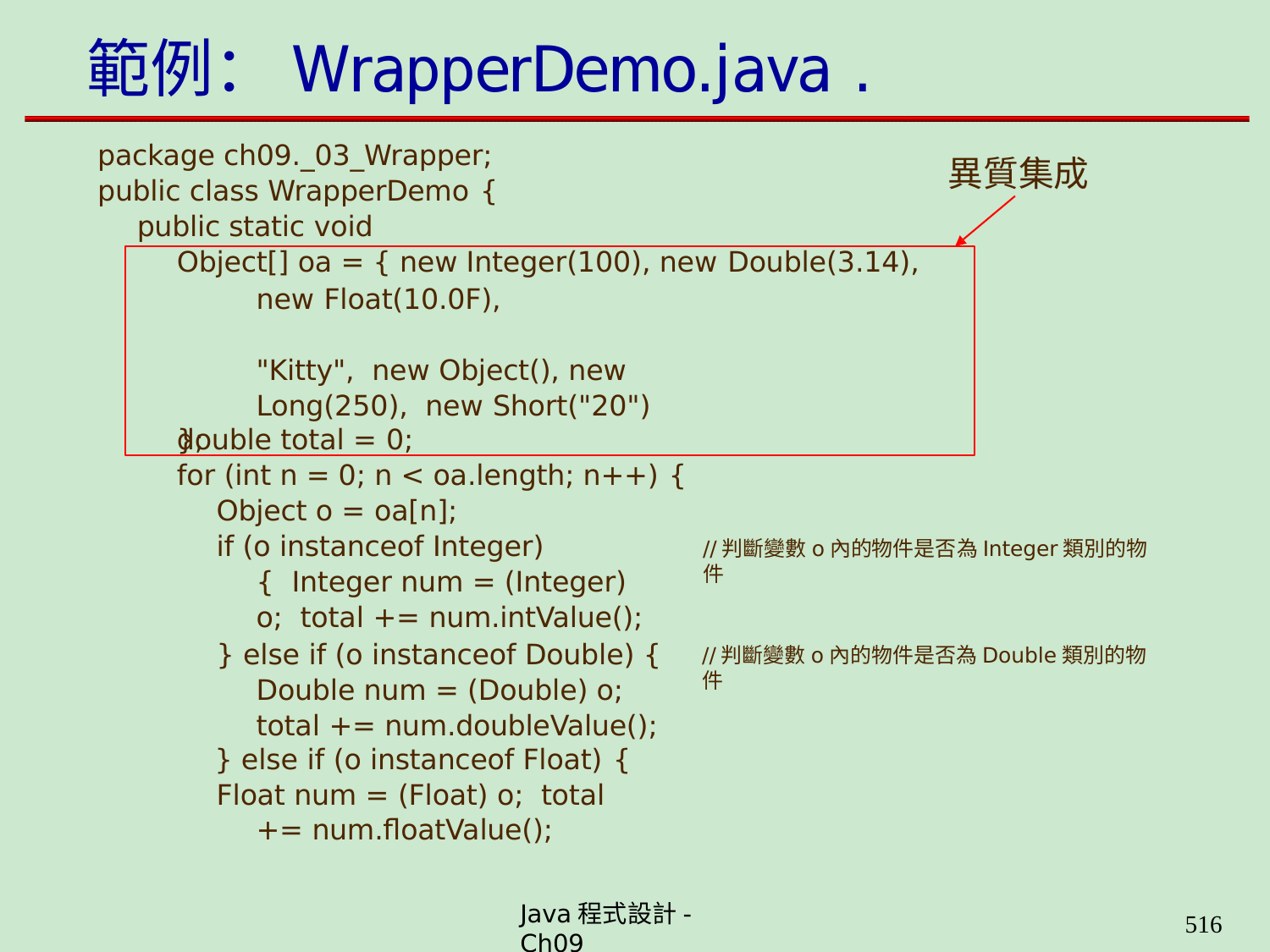

# 範例：WrapperDemo.java	.
package ch09._03_Wrapper;  public class WrapperDemo {
public static void main(String[] args) {
異質集成

Object[] oa = { new Integer(100), new Double(3.14),
new Float(10.0F),	"Kitty",  new Object(), new Long(250),  new Short("20")
};
double total = 0;
for (int n = 0; n < oa.length; n++) {
Object o = oa[n];
if (o instanceof Integer) {  Integer num = (Integer) o;  total += num.intValue();
} else if (o instanceof Double) {  Double num = (Double) o;  total += num.doubleValue();
} else if (o instanceof Float) {
Float num = (Float) o;  total += num.floatValue();
//判斷變數o內的物件是否為Integer類別的物件
//判斷變數o內的物件是否為Double類別的物件
Java程式設計-Ch09
516